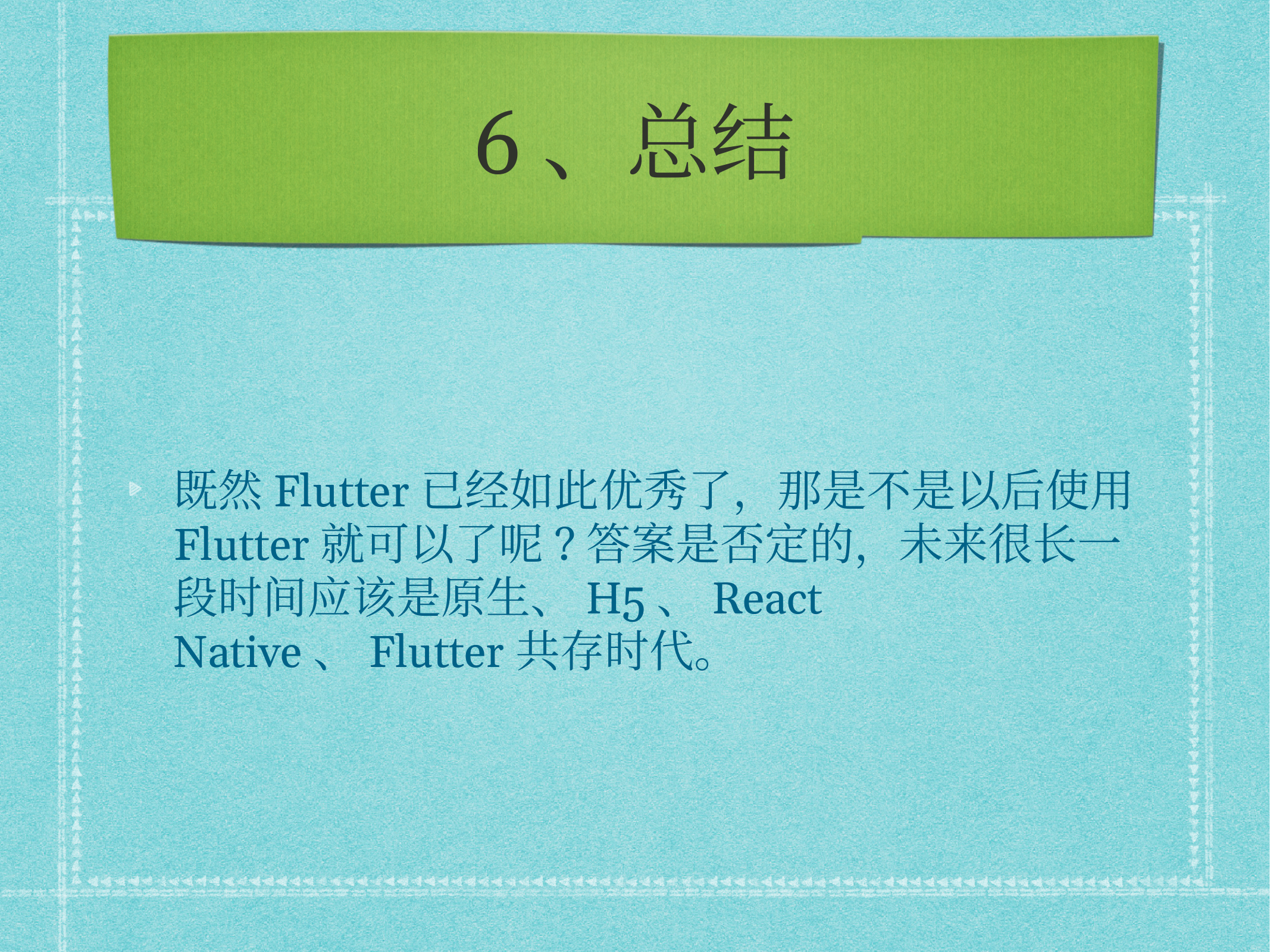

# 6、总结
既然Flutter已经如此优秀了，那是不是以后使用Flutter就可以了呢?答案是否定的，未来很长一段时间应该是原生、H5、React Native、Flutter共存时代。